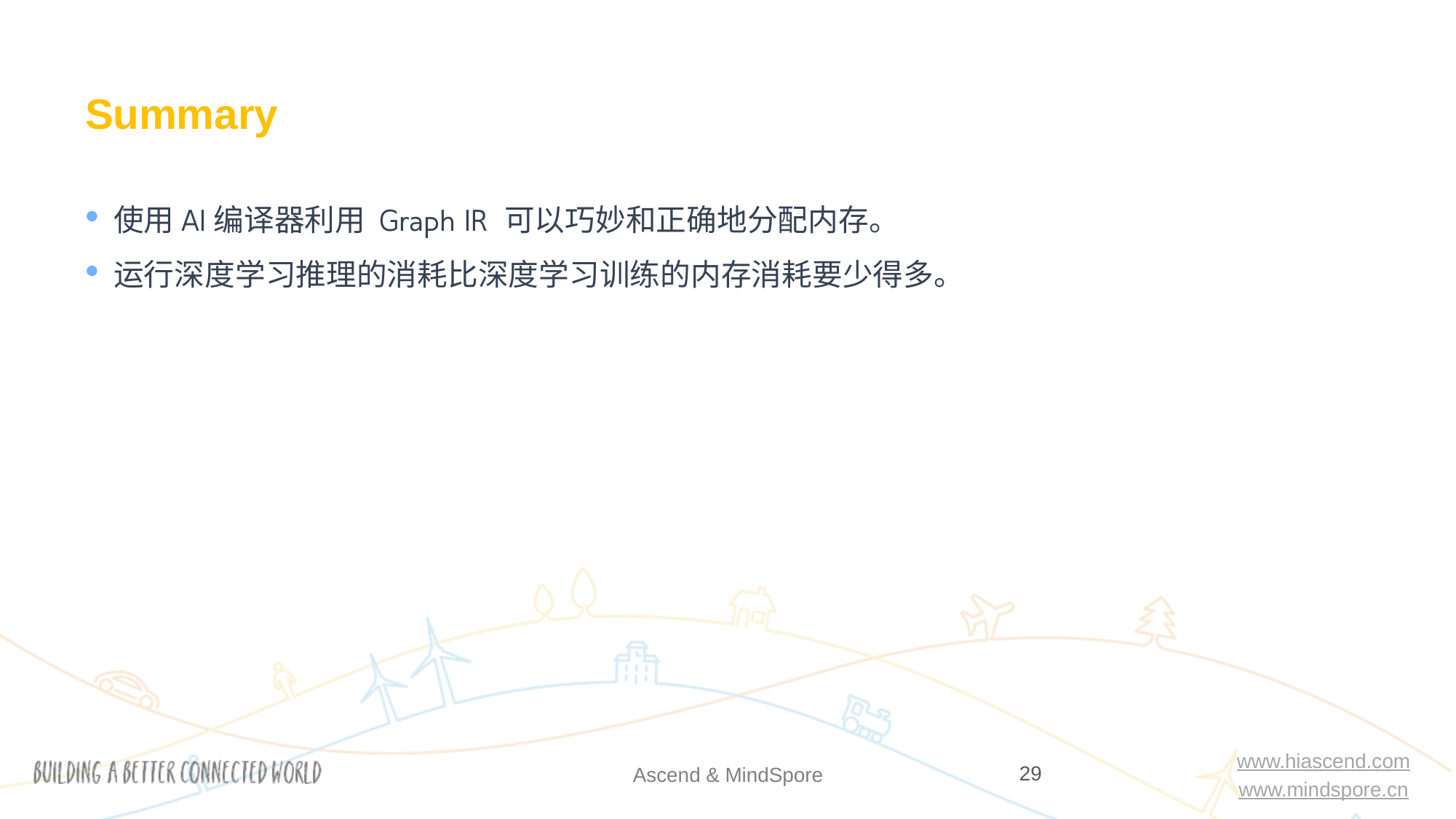

# Summary
使用AI编译器利用 Graph IR 可以巧妙和正确地分配内存。
运行深度学习推理的消耗比深度学习训练的内存消耗要少得多。